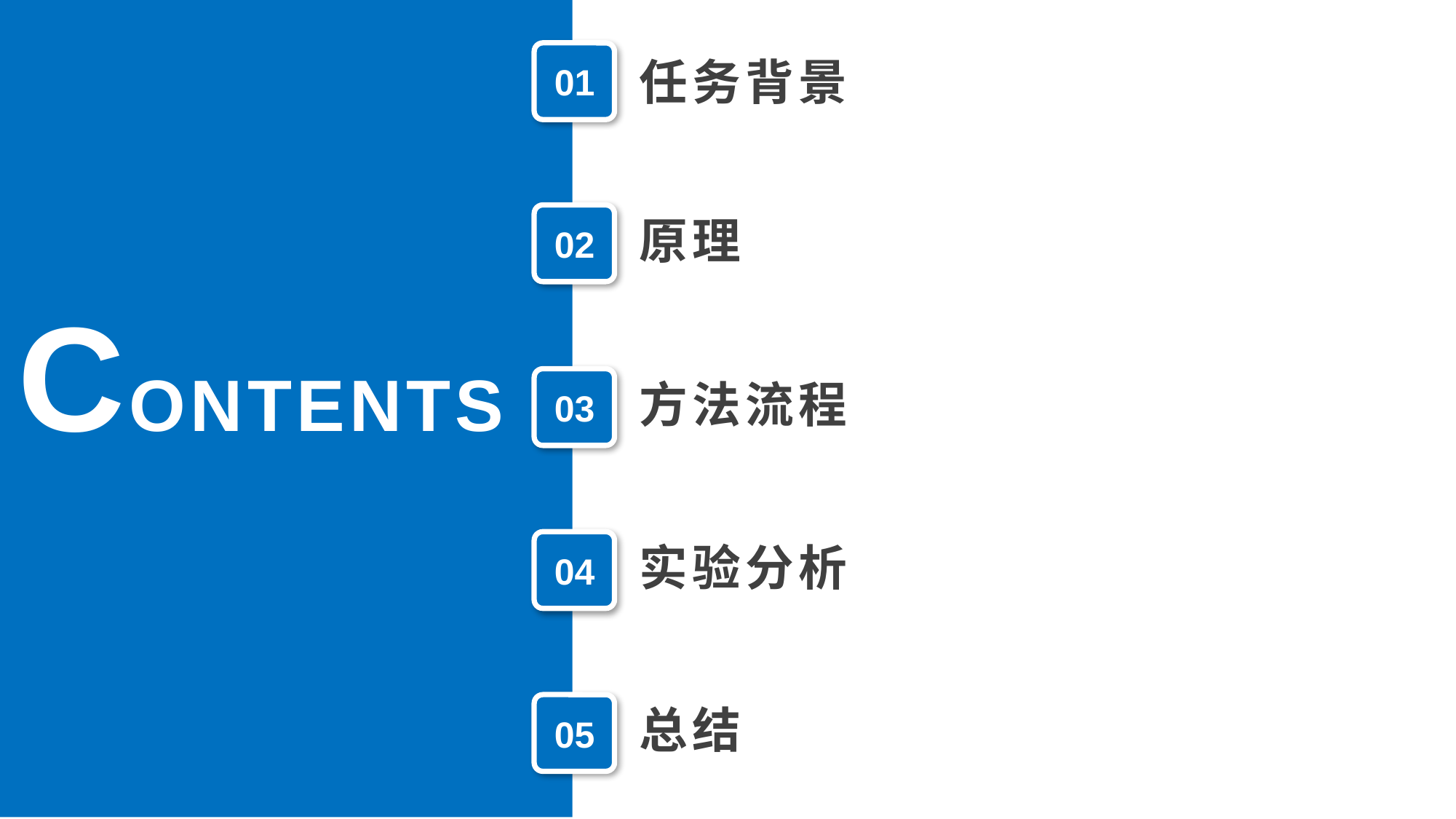

01
任务背景

02
原理
CONTENTS

03
方法流程

04
实验分析
总结

05